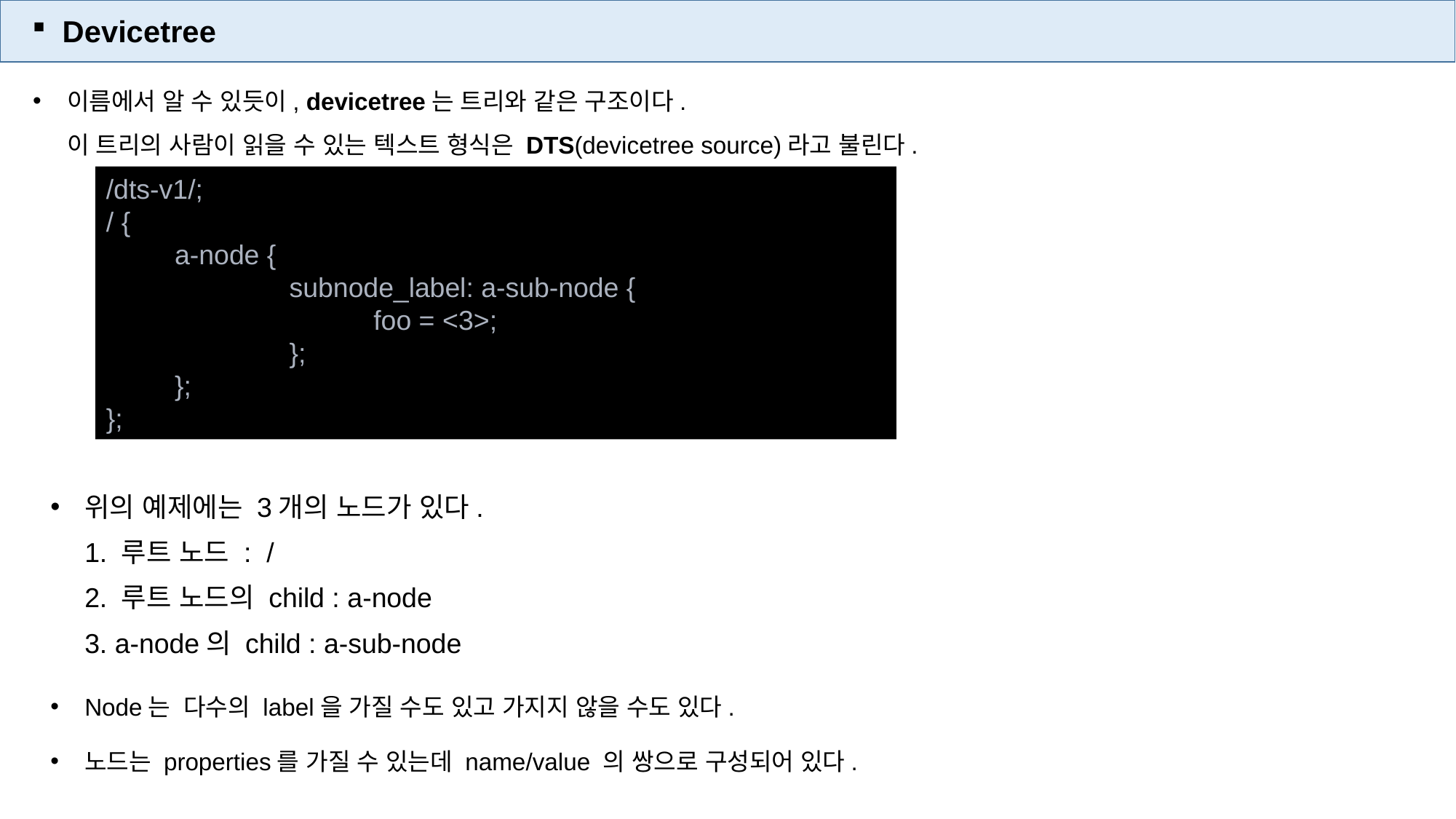

Devicetree
이름에서 알 수 있듯이, devicetree는 트리와 같은 구조이다.
이 트리의 사람이 읽을 수 있는 텍스트 형식은 DTS(devicetree source)라고 불린다.
/dts-v1/;
/ {
         a-node {
                        subnode_label: a-sub-node {
                                   foo = <3>;
                        };
         };
};
위의 예제에는 3개의 노드가 있다.
1. 루트 노드 :  /
2. 루트 노드의 child : a-node
3. a-node의 child : a-sub-node
Node는  다수의 label을 가질 수도 있고 가지지 않을 수도 있다.
노드는 properties를 가질 수 있는데 name/value 의 쌍으로 구성되어 있다.